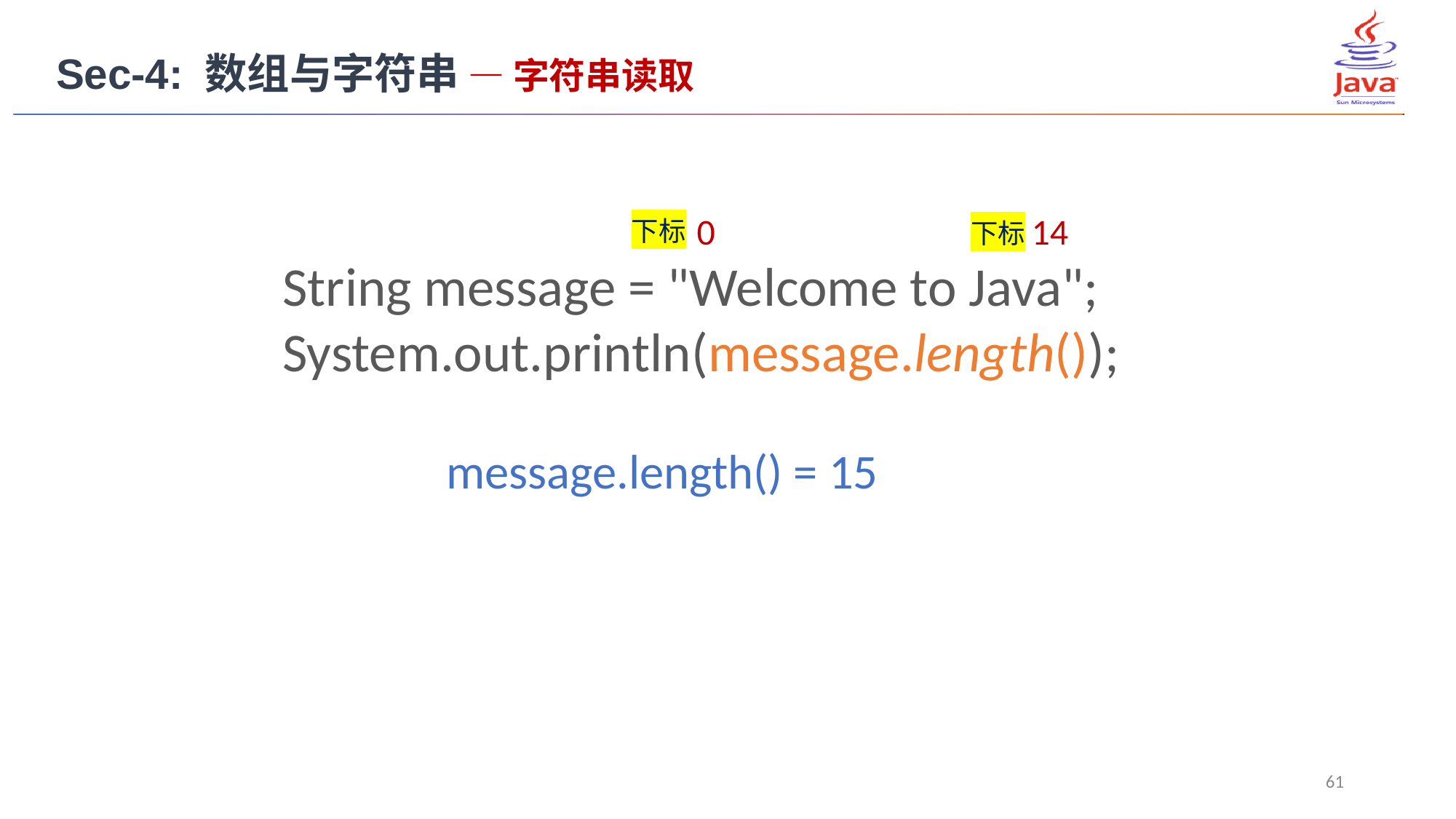

Sec-4: 数组与字符串 — 字符串读取
0
14
下标
下标
String message = "Welcome to Java";
System.out.println(message.length());
message.length() = 15
61